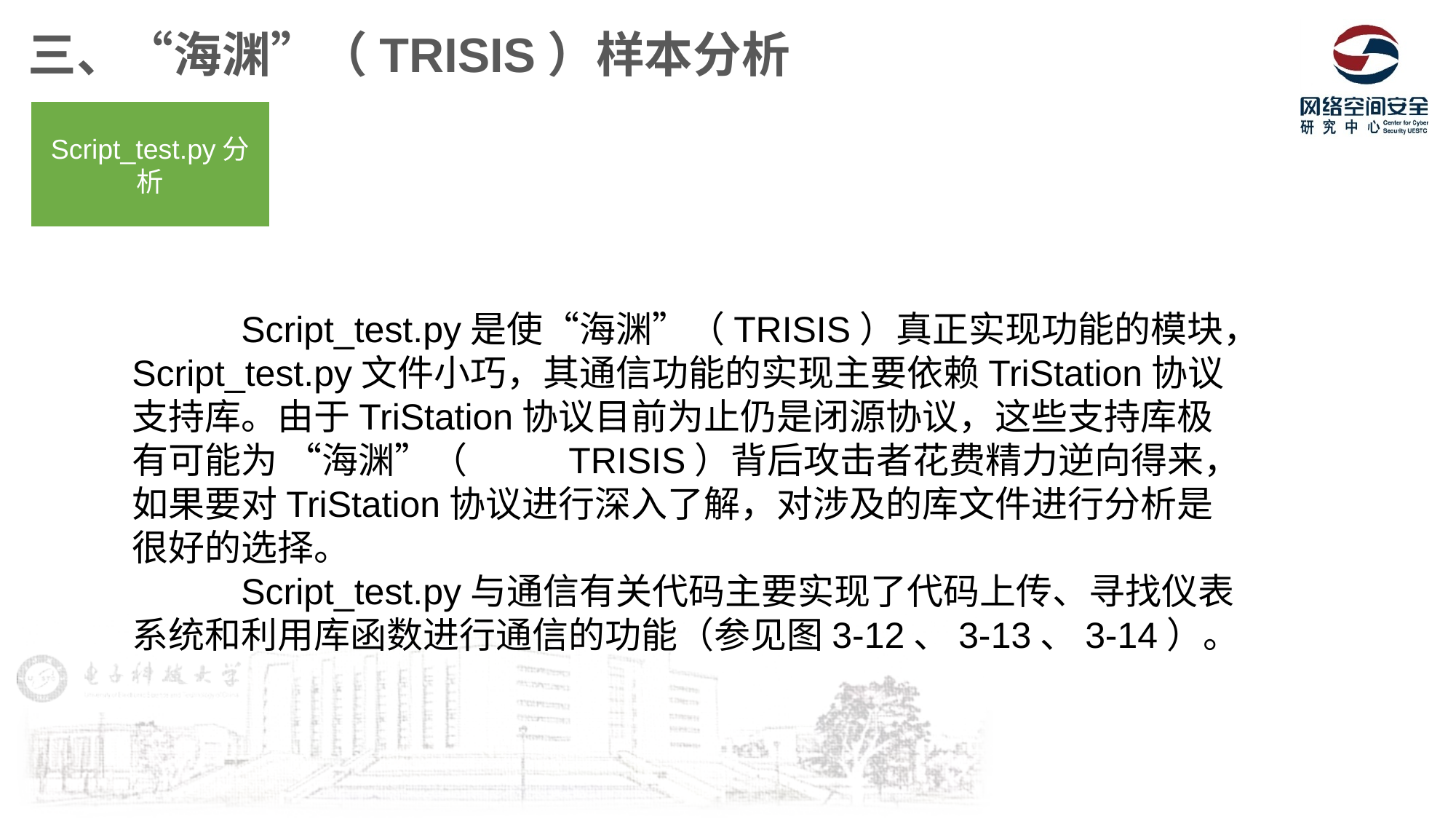

三、“海渊”（TRISIS）样本分析
Script_test.py分析
	Script_test.py是使“海渊”（TRISIS）真正实现功能的模块，Script_test.py文件小巧，其通信功能的实现主要依赖TriStation协议支持库。由于TriStation协议目前为止仍是闭源协议，这些支持库极有可能为 “海渊”（	TRISIS）背后攻击者花费精力逆向得来，如果要对TriStation协议进行深入了解，对涉及的库文件进行分析是很好的选择。
	Script_test.py与通信有关代码主要实现了代码上传、寻找仪表系统和利用库函数进行通信的功能（参见图3-12、3-13、3-14）。